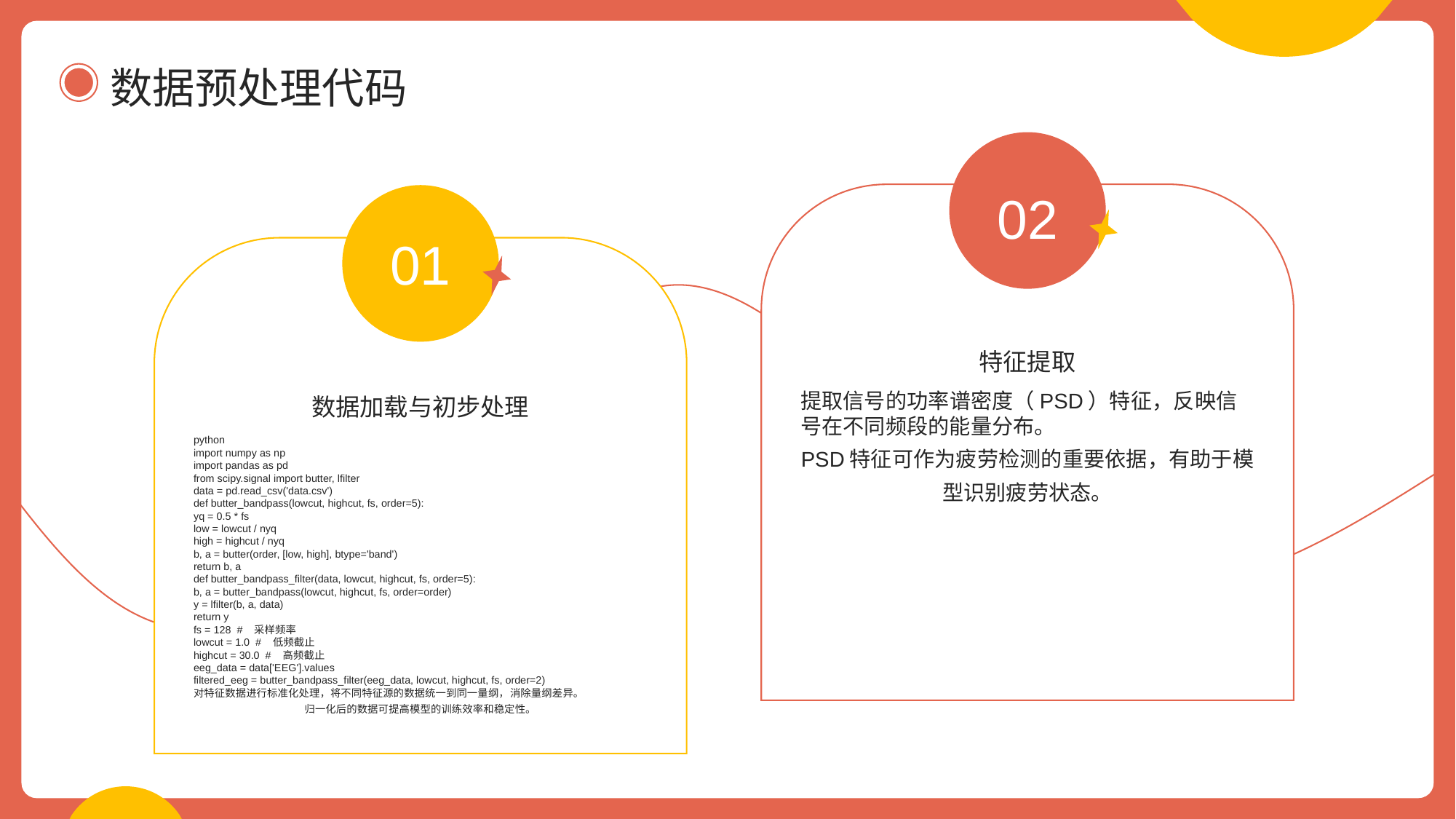

数据预处理代码

02

01

特征提取
数据加载与初步处理
提取信号的功率谱密度（PSD）特征，反映信号在不同频段的能量分布。
PSD特征可作为疲劳检测的重要依据，有助于模型识别疲劳状态。
python
import numpy as np
import pandas as pd
from scipy.signal import butter, lfilter
data = pd.read_csv('data.csv')
def butter_bandpass(lowcut, highcut, fs, order=5):
yq = 0.5 * fs
low = lowcut / nyq
high = highcut / nyq
b, a = butter(order, [low, high], btype='band')
return b, a
def butter_bandpass_filter(data, lowcut, highcut, fs, order=5):
b, a = butter_bandpass(lowcut, highcut, fs, order=order)
y = lfilter(b, a, data)
return y
fs = 128  #   采样频率
lowcut = 1.0  #   低频截止
highcut = 30.0  #   高频截止
eeg_data = data['EEG'].values
filtered_eeg = butter_bandpass_filter(eeg_data, lowcut, highcut, fs, order=2)
对特征数据进行标准化处理，将不同特征源的数据统一到同一量纲，消除量纲差异。
归一化后的数据可提高模型的训练效率和稳定性。